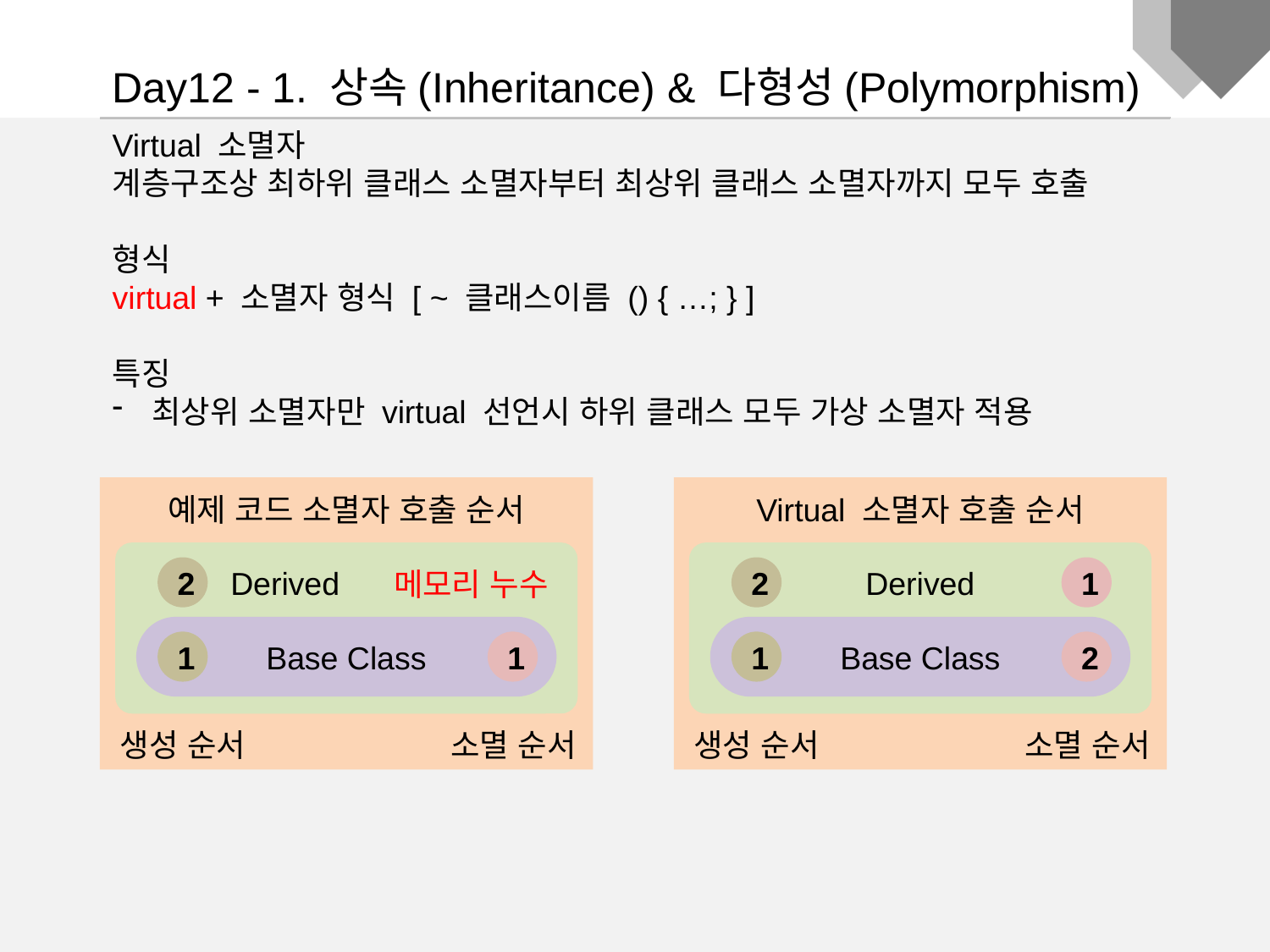

Day12 - 1. 상속(Inheritance) & 다형성(Polymorphism)
Virtual 소멸자
계층구조상 최하위 클래스 소멸자부터 최상위 클래스 소멸자까지 모두 호출

형식
virtual + 소멸자 형식 [ ~ 클래스이름 () { …; } ]

특징
최상위 소멸자만 virtual 선언시 하위 클래스 모두 가상 소멸자 적용

예제 코드 소멸자 호출 순서

           Derived

Base Class
2
1
1
생성 순서
소멸 순서
Virtual 소멸자 호출 순서

Derived

Base Class
2
1
1
2
생성 순서
소멸 순서
메모리 누수